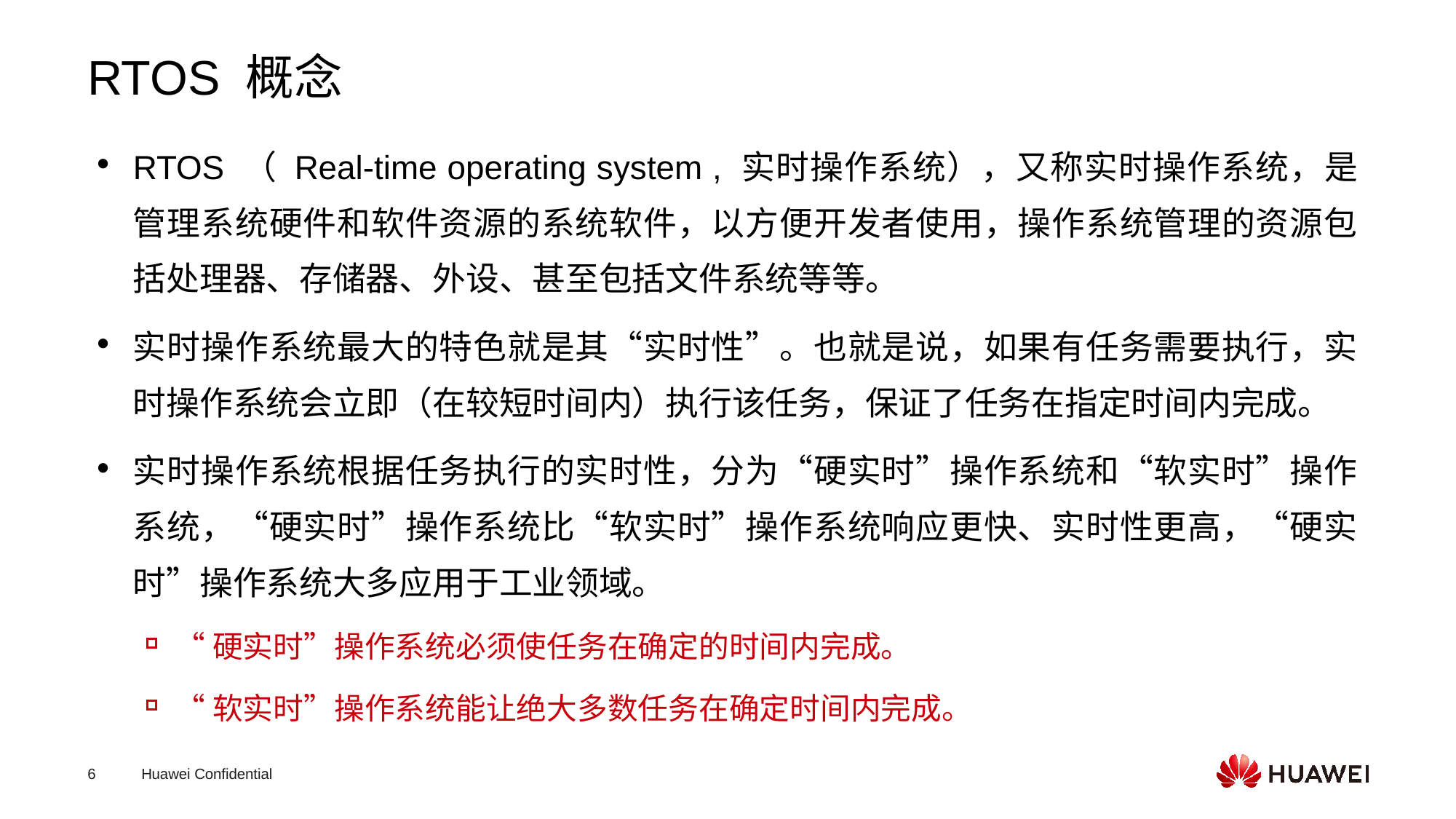

# RTOS 概念
RTOS （ Real-time operating system , 实时操作系统），又称实时操作系统，是管理系统硬件和软件资源的系统软件，以方便开发者使用，操作系统管理的资源包括处理器、存储器、外设、甚至包括文件系统等等。
实时操作系统最大的特色就是其“实时性”。也就是说，如果有任务需要执行，实时操作系统会立即（在较短时间内）执行该任务，保证了任务在指定时间内完成。
实时操作系统根据任务执行的实时性，分为“硬实时”操作系统和“软实时”操作系统，“硬实时”操作系统比“软实时”操作系统响应更快、实时性更高，“硬实时”操作系统大多应用于工业领域。
“硬实时”操作系统必须使任务在确定的时间内完成。
“软实时”操作系统能让绝大多数任务在确定时间内完成。